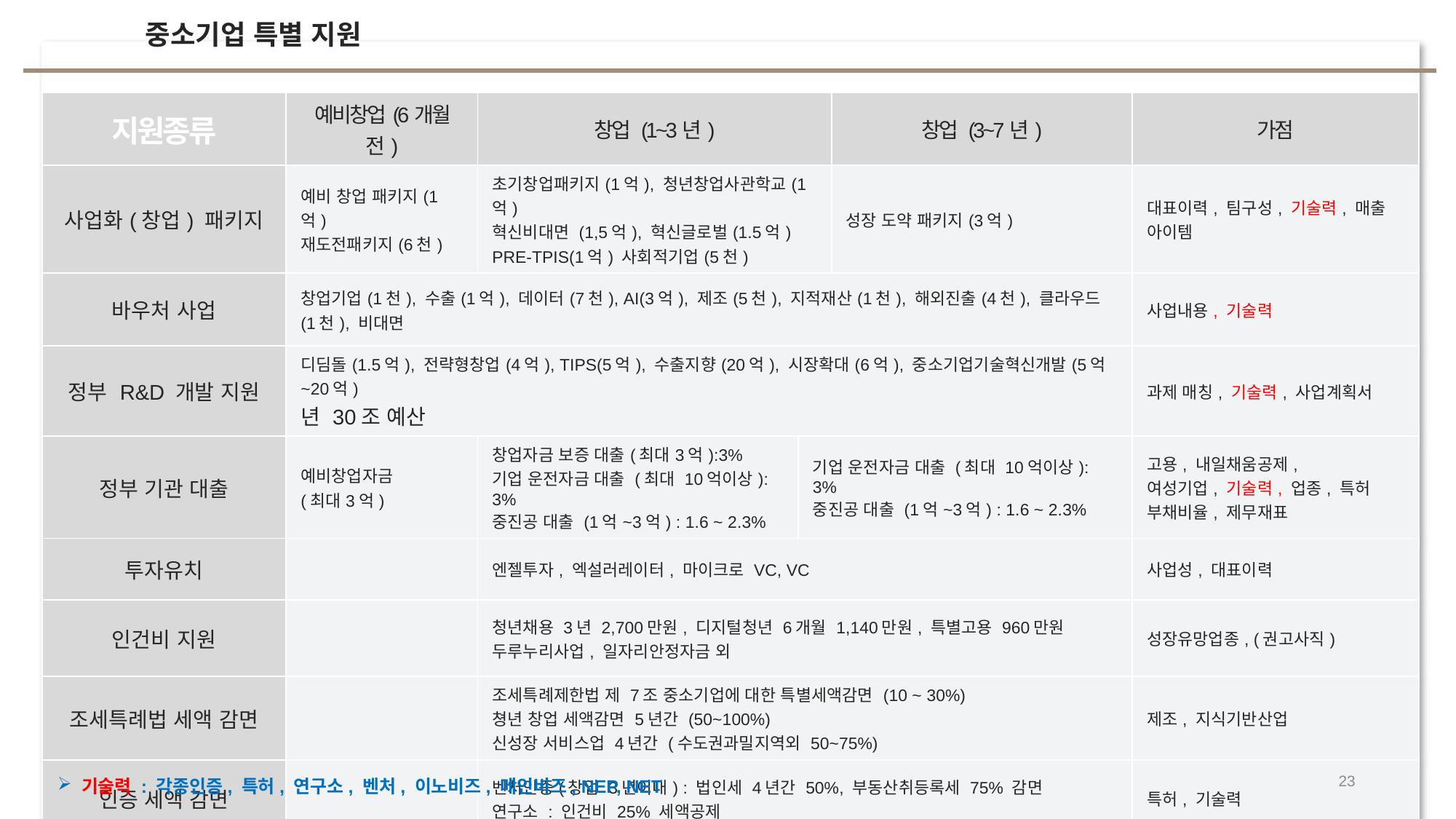

중소기업 특별 지원
|  |  |  |  |  |  |
| --- | --- | --- | --- | --- | --- |
| 지원종류 | 예비창업(6개월전) | 창업 (1~3년) |  | 창업 (3~7년) | 가점 |
| 사업화(창업) 패키지 | 예비 창업 패키지(1억) 재도전패키지(6천) | 초기창업패키지(1억), 청년창업사관학교(1억) 혁신비대면 (1,5억), 혁신글로벌(1.5억) PRE-TPIS(1억) 사회적기업(5천) |  | 성장 도약 패키지(3억) | 대표이력, 팀구성, 기술력, 매출 아이템 |
| 바우처 사업 | 창업기업(1천), 수출(1억), 데이터(7천), AI(3억), 제조(5천), 지적재산(1천), 해외진출(4천), 클라우드(1천), 비대면 |  |  |  | 사업내용, 기술력 |
| 정부 R&D 개발 지원 | 디딤돌(1.5억), 전략형창업(4억), TIPS(5억), 수출지향(20억), 시장확대(6억), 중소기업기술혁신개발(5억~20억) 년 30조 예산 |  |  |  | 과제 매칭, 기술력, 사업계획서 |
| 정부 기관 대출 | 예비창업자금 (최대3억) | 창업자금 보증 대출(최대3억):3% 기업 운전자금 대출 (최대 10억이상): 3% 중진공 대출 (1억~3억) : 1.6 ~ 2.3% | 기업 운전자금 대출 (최대 10억이상): 3% 중진공 대출 (1억~3억) : 1.6 ~ 2.3% |  | 고용, 내일채움공제, 여성기업, 기술력, 업종, 특허 부채비율, 제무재표 |
| 투자유치 |  | 엔젤투자, 엑설러레이터, 마이크로 VC, VC |  |  | 사업성, 대표이력 |
| 인건비 지원 |  | 청년채용 3년 2,700만원, 디지털청년 6개월 1,140만원, 특별고용 960만원 두루누리사업, 일자리안정자금 외 |  |  | 성장유망업종, (권고사직) |
| 조세특례법 세액 감면 |  | 조세특례제한법 제 7조 중소기업에 대한 특별세액감면 (10 ~ 30%) 쳥년 창업 세액감면 5년간 (50~100%) 신성장 서비스업 4년간 (수도권과밀지역외 50~75%) |  |  | 제조, 지식기반산업 |
| 인증 세액 감면 |  | 벤처인증(창업 3년이내) : 법인세 4년간 50%, 부동산취등록세 75% 감면 연구소 : 인건비 25% 세액공제 |  |  | 특허, 기술력 |
23
 기술력 : 각종인증, 특허, 연구소, 벤처, 이노비즈, 메인비즈, NEP, NET